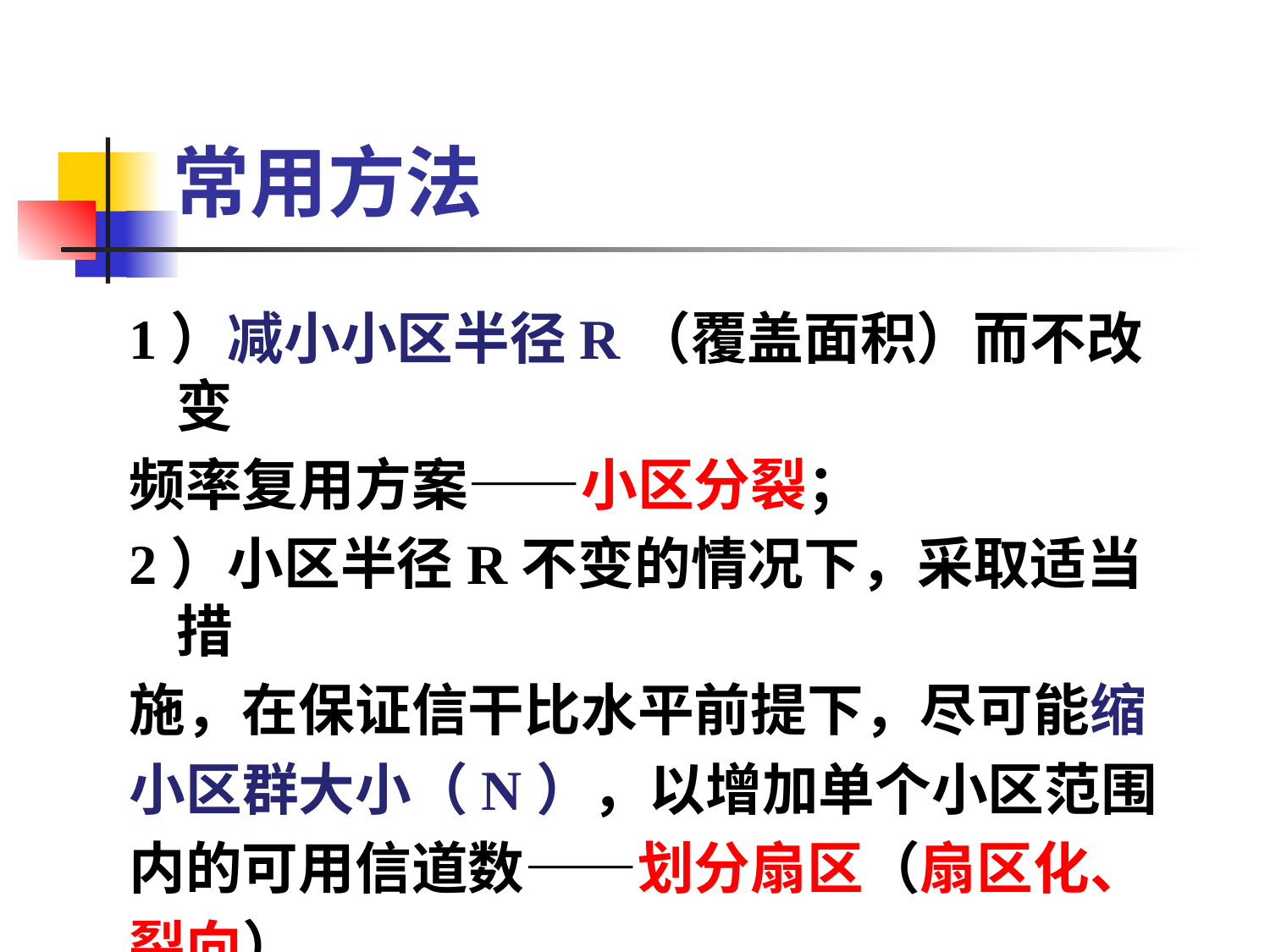

常用方法
1）减小小区半径R（覆盖面积）而不改变
频率复用方案——小区分裂；
2）小区半径R不变的情况下，采取适当措
施，在保证信干比水平前提下，尽可能缩
小区群大小（N），以增加单个小区范围
内的可用信道数——划分扇区（扇区化、
裂向）。